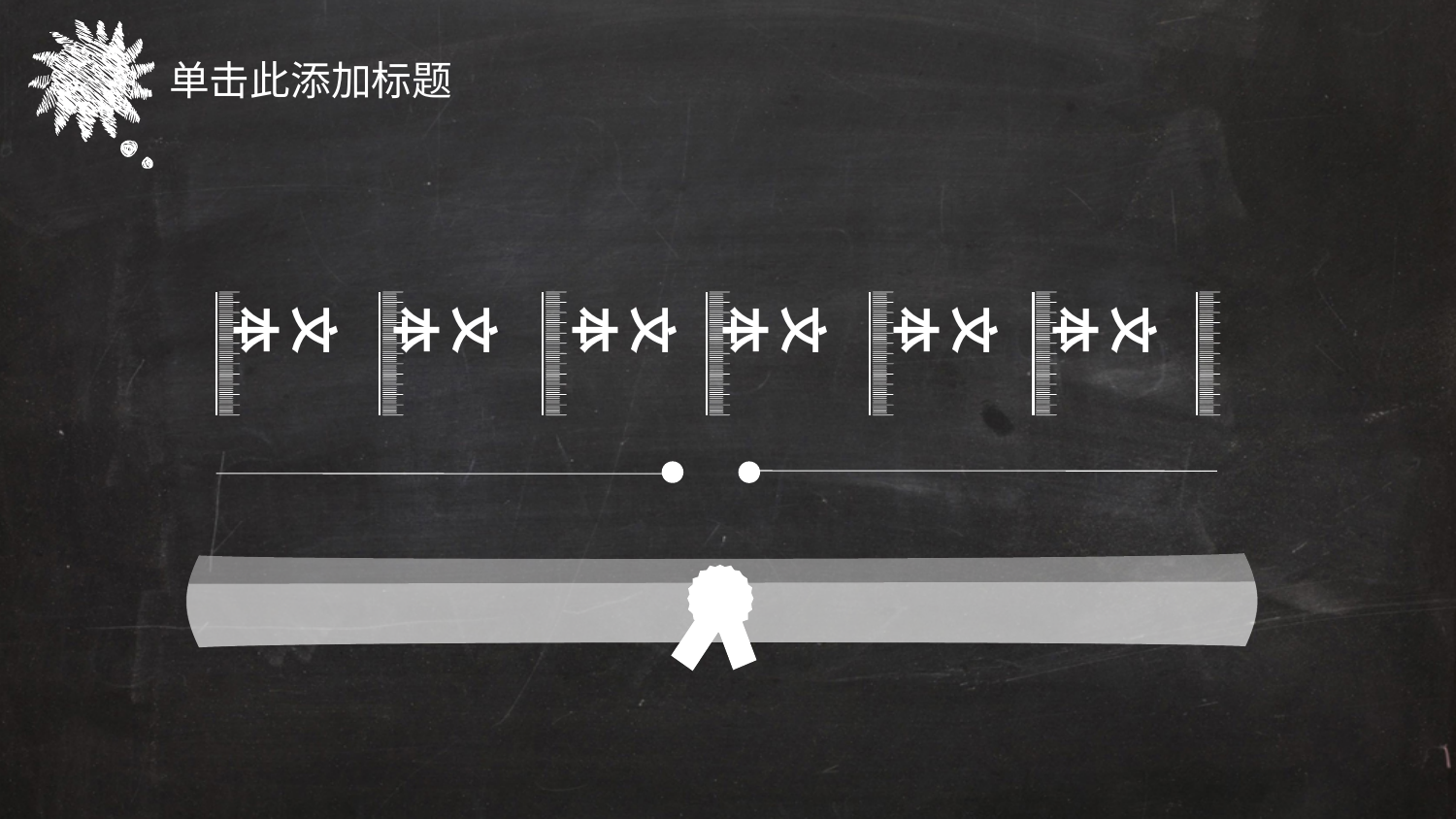

单击此添加标题

文 本

文 本

文 本

文 本

文 本

文 本